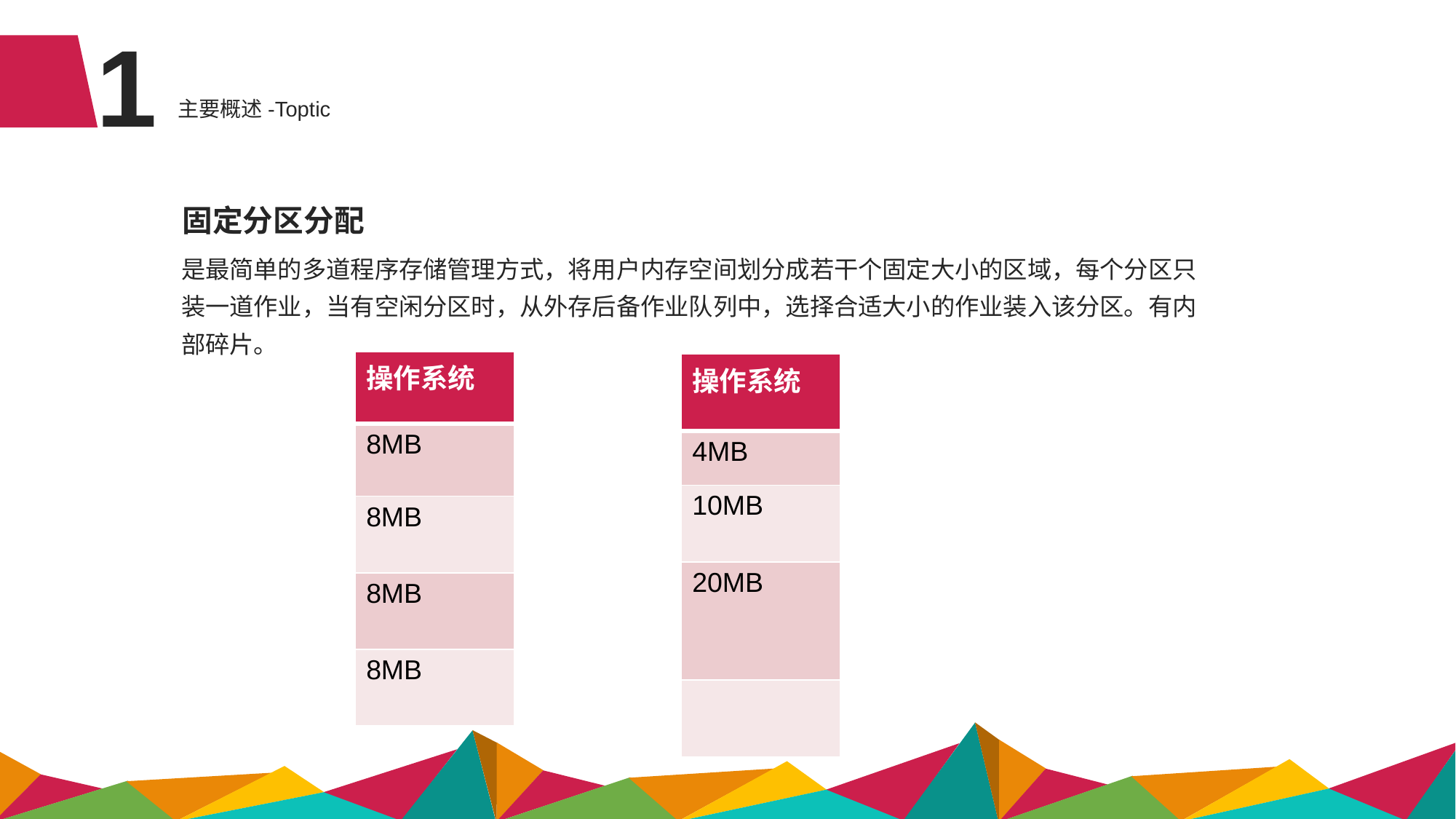

1

主要概述-Toptic
固定分区分配
是最简单的多道程序存储管理方式，将用户内存空间划分成若干个固定大小的区域，每个分区只装一道作业，当有空闲分区时，从外存后备作业队列中，选择合适大小的作业装入该分区。有内部碎片。
| 操作系统 |
| --- |
| 8MB |
| 8MB |
| 8MB |
| 8MB |
| 操作系统 |
| --- |
| 4MB |
| 10MB |
| 20MB |
|  |